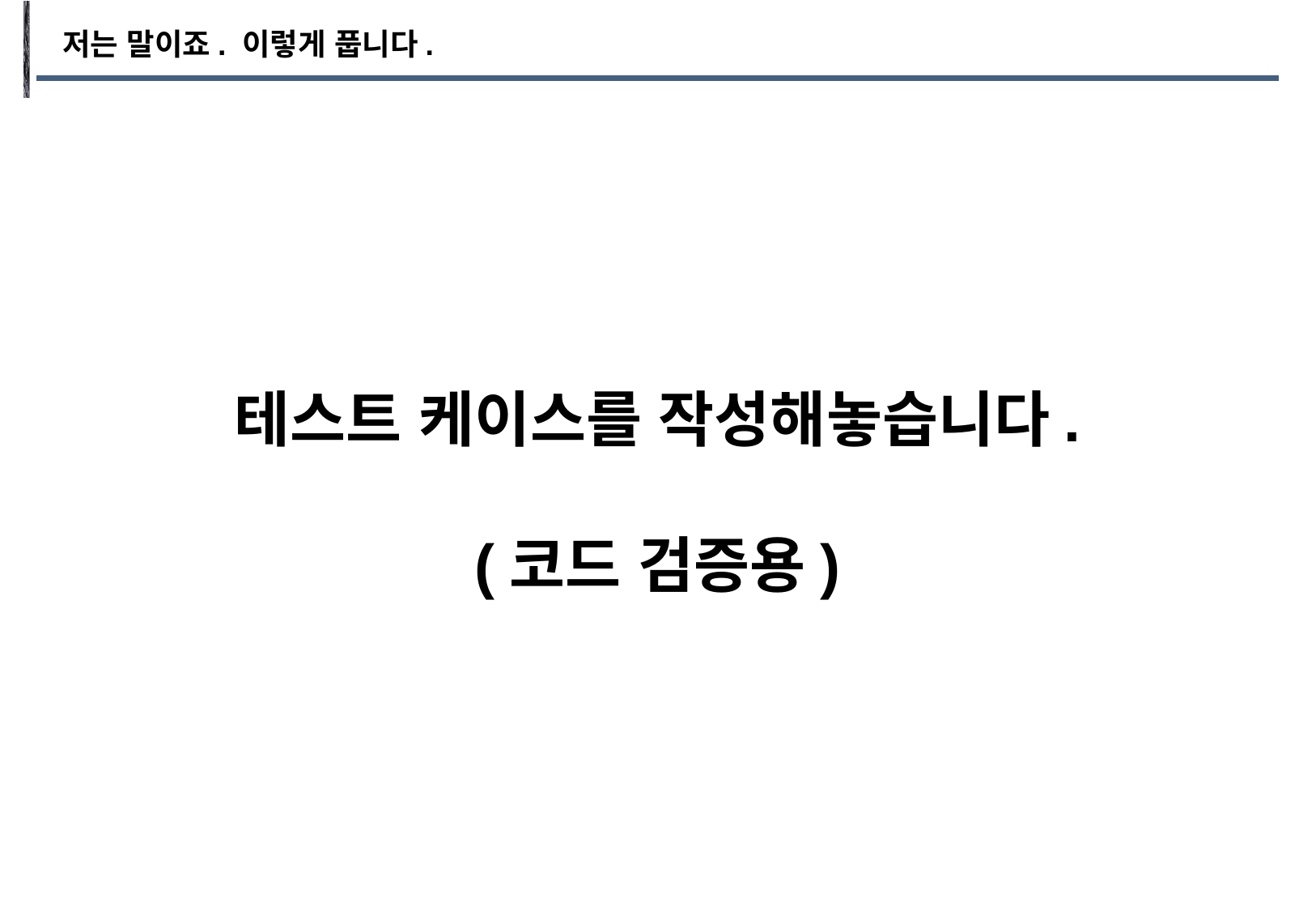

저는 말이죠. 이렇게 풉니다.

테스트 케이스를 작성해놓습니다.

(코드 검증용)